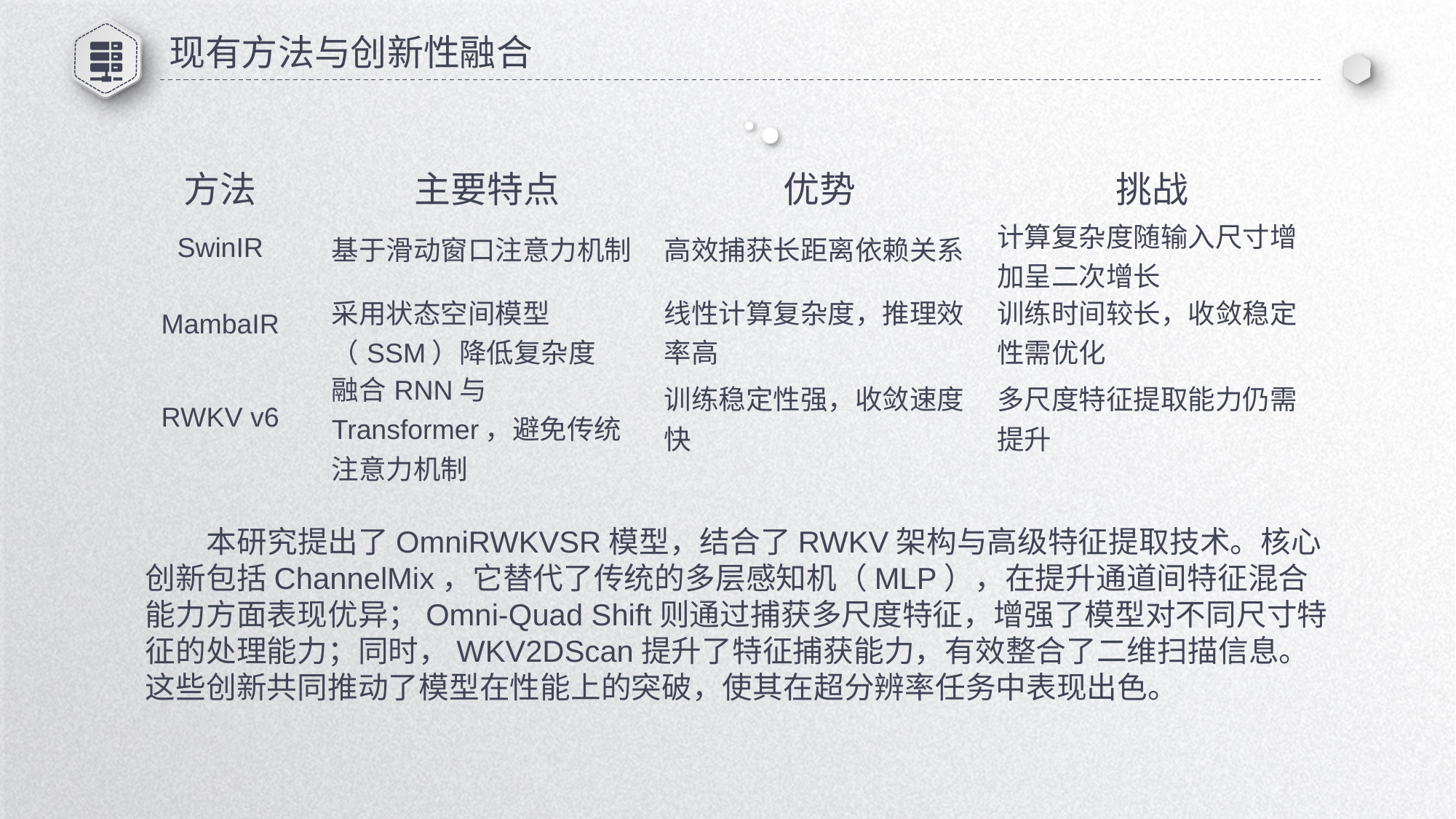

现有方法与创新性融合

| 方法 | 主要特点 | 优势 | 挑战 |
| --- | --- | --- | --- |
| SwinIR | 基于滑动窗口注意力机制 | 高效捕获长距离依赖关系 | 计算复杂度随输入尺寸增加呈二次增长 |
| MambaIR | 采用状态空间模型（SSM）降低复杂度 | 线性计算复杂度，推理效率高 | 训练时间较长，收敛稳定性需优化 |
| RWKV v6 | 融合RNN与Transformer，避免传统注意力机制 | 训练稳定性强，收敛速度快 | 多尺度特征提取能力仍需提升 |
        本研究提出了OmniRWKVSR模型，结合了RWKV架构与高级特征提取技术。核心创新包括ChannelMix，它替代了传统的多层感知机（MLP），在提升通道间特征混合能力方面表现优异；Omni-Quad Shift则通过捕获多尺度特征，增强了模型对不同尺寸特征的处理能力；同时，WKV2DScan提升了特征捕获能力，有效整合了二维扫描信息。这些创新共同推动了模型在性能上的突破，使其在超分辨率任务中表现出色。